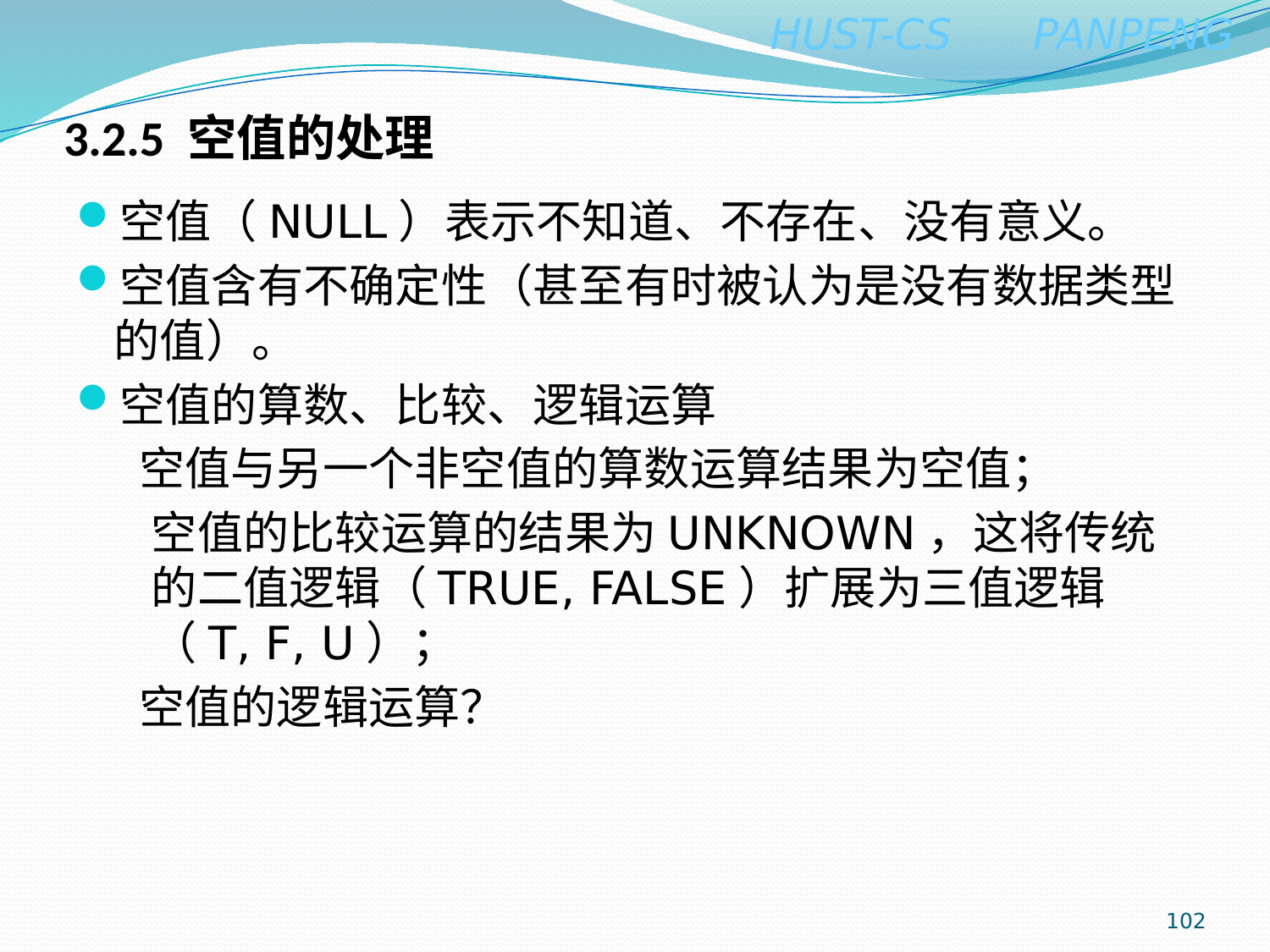

# 3.2.5 空值的处理
空值（NULL）表示不知道、不存在、没有意义。
空值含有不确定性（甚至有时被认为是没有数据类型的值）。
空值的算数、比较、逻辑运算
     空值与另一个非空值的算数运算结果为空值；
空值的比较运算的结果为UNKNOWN，这将传统的二值逻辑（TRUE, FALSE）扩展为三值逻辑（T, F, U）；
     空值的逻辑运算？
102